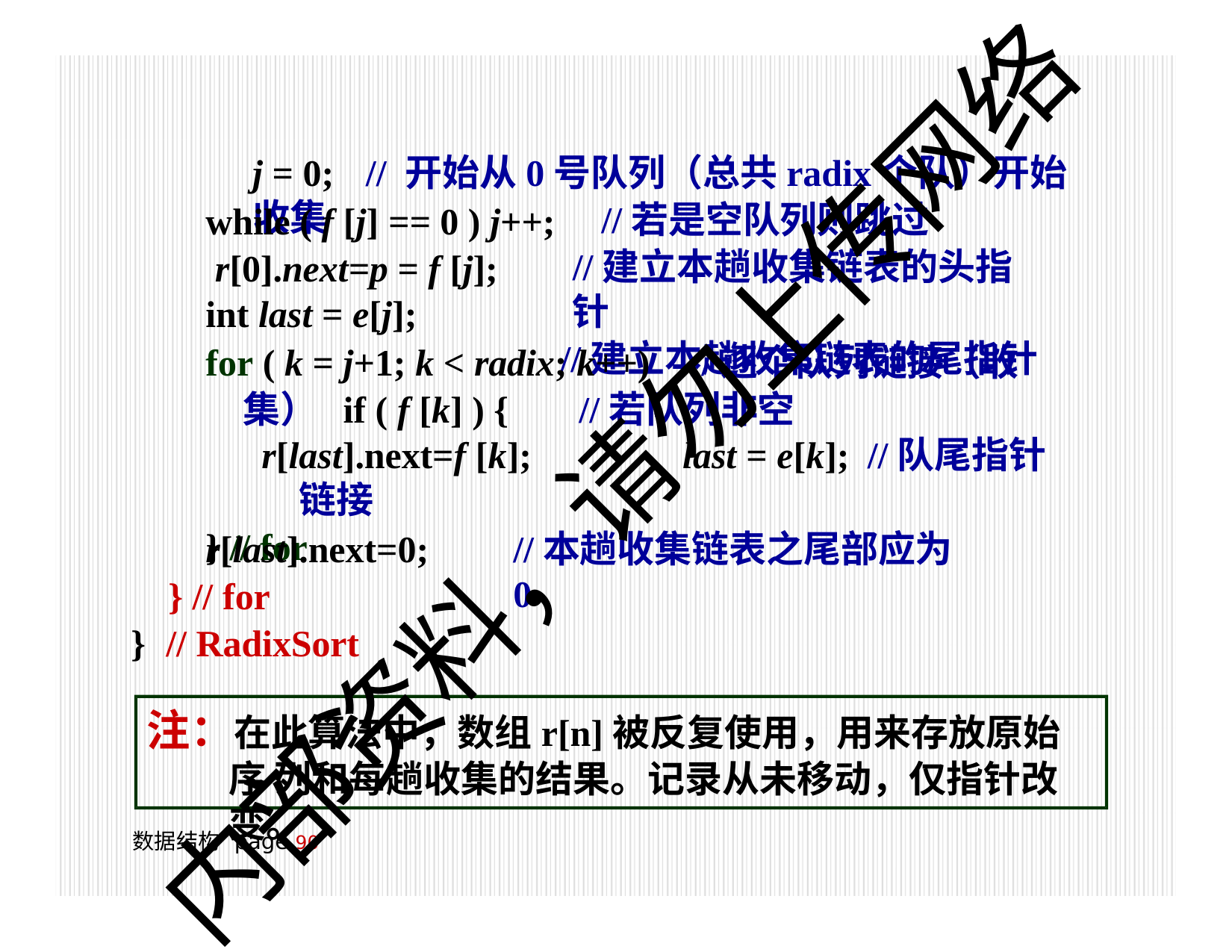

# j = 0;	// 开始从0号队列（总共radix个队）开始收集
while ( f [j] == 0 ) j++;  r[0].next=p = f [j];
int last = e[j];
//若是空队列则跳过
//建立本趟收集链表的头指针
//建立本趟收集链表的尾指针
for ( k = j+1; k < radix; k++)	//逐个队列链接（收集）  if ( f [k] ) {	//若队列非空
r[last].next=f [k];	last = e[k];	//队尾指针链接
} // for
内部资料，请勿上传网络
r[last].next=0;
} // for
}	// RadixSort
//本趟收集链表之尾部应为0

注：在此算法中，数组r[n]被反复使用，用来存放原始序 列和每趟收集的结果。记录从未移动，仅指针改变。
数据结构 page 90